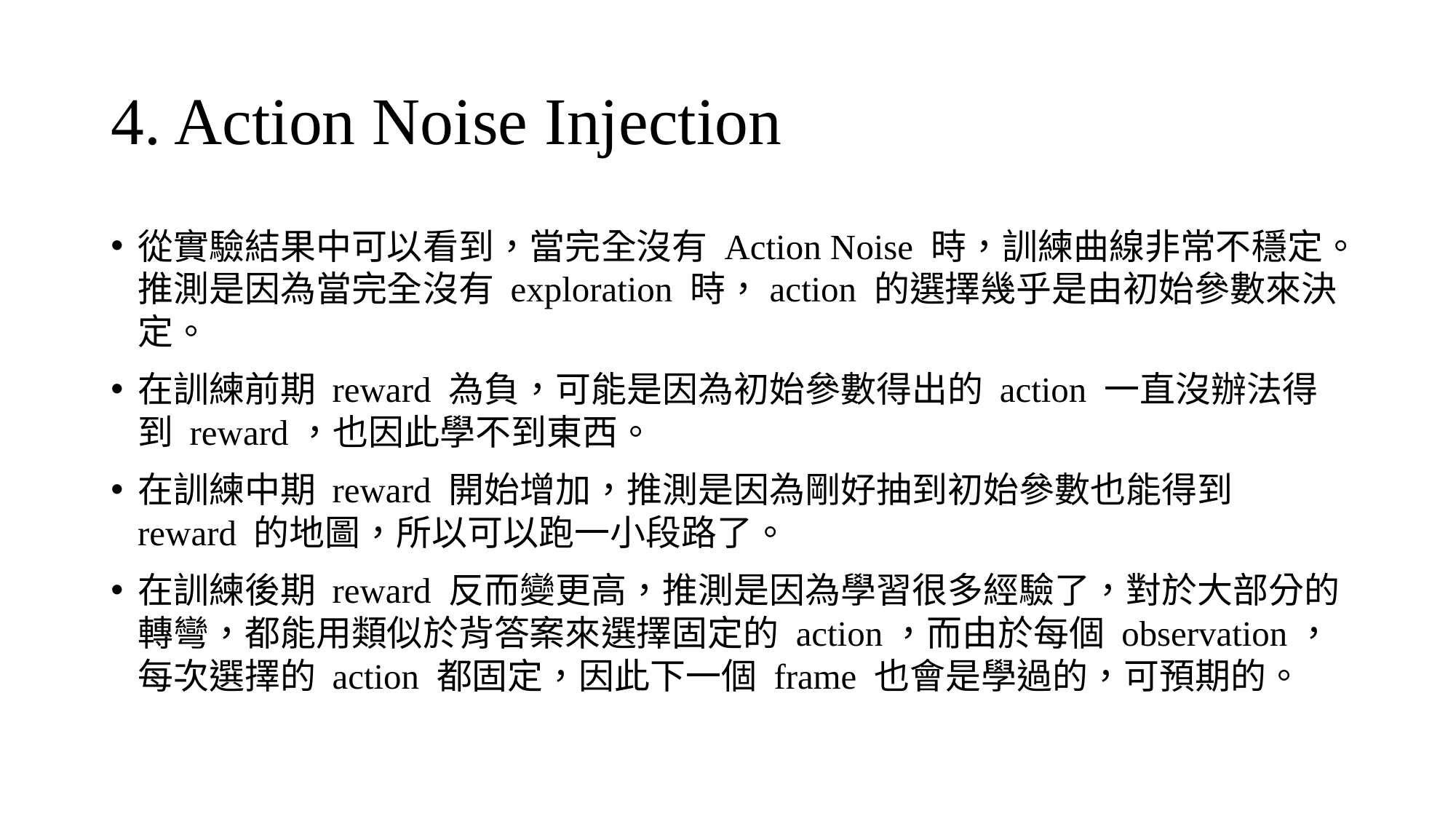

# 4. Action Noise Injection
從實驗結果中可以看到，當完全沒有 Action Noise 時，訓練曲線非常不穩定。推測是因為當完全沒有 exploration 時，action 的選擇幾乎是由初始參數來決定。
在訓練前期 reward 為負，可能是因為初始參數得出的 action 一直沒辦法得到 reward，也因此學不到東西。
在訓練中期 reward 開始增加，推測是因為剛好抽到初始參數也能得到 reward 的地圖，所以可以跑一小段路了。
在訓練後期 reward 反而變更高，推測是因為學習很多經驗了，對於大部分的轉彎，都能用類似於背答案來選擇固定的 action，而由於每個 observation，每次選擇的 action 都固定，因此下一個 frame 也會是學過的，可預期的。